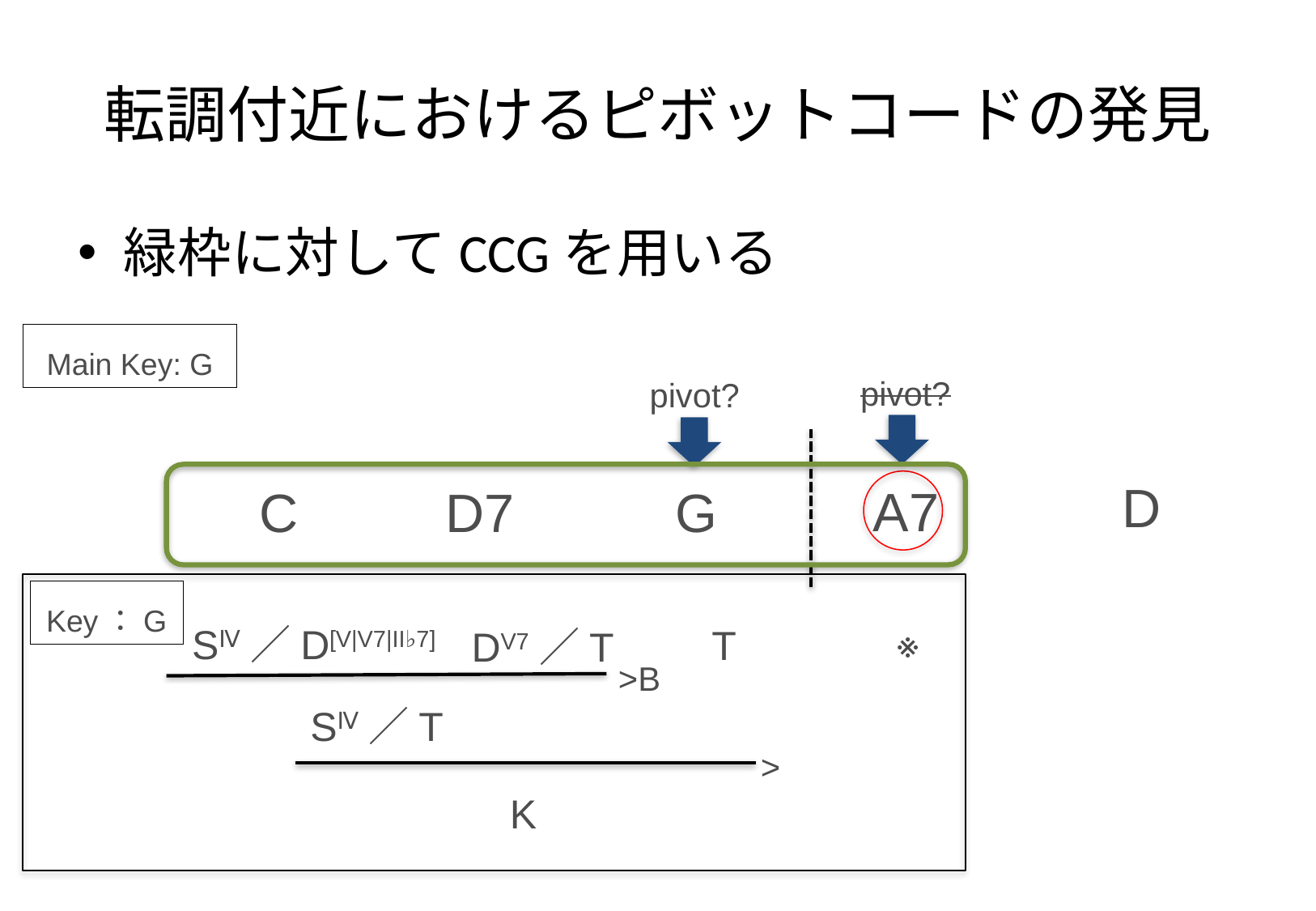

# 転調付近におけるピボットコードの発見
緑枠に対してCCGを用いる
Main Key: G
D
A7
C
D7
G

Key：G
※
SⅣ／D[V|V7|II♭7]
T
DV7／T
>B
SⅣ／T
>
K
pivot?
pivot?